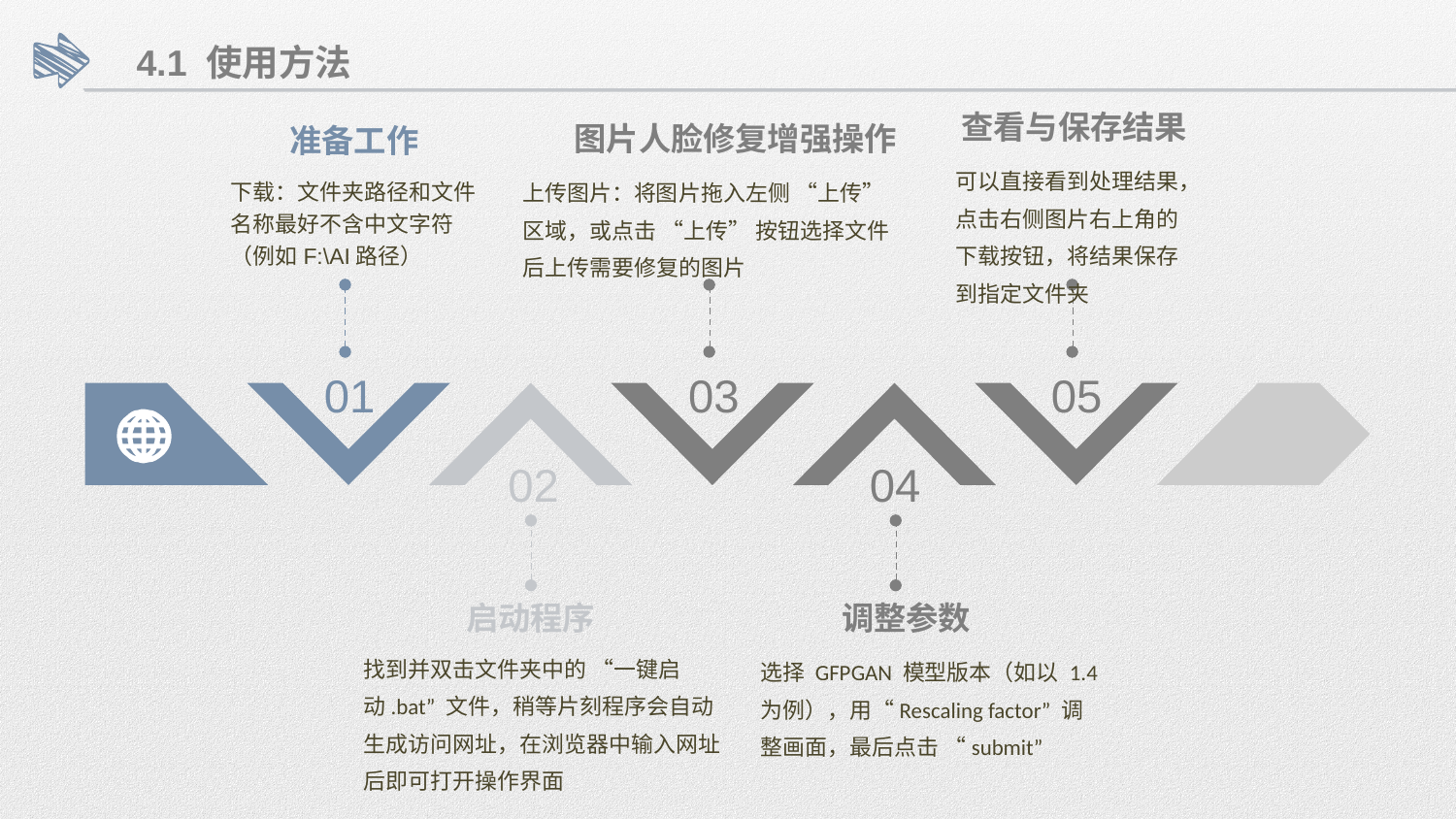

4.1 使用方法
查看与保存结果
可以直接看到处理结果，点击右侧图片右上角的下载按钮，将结果保存到指定文件夹
图片人脸修复增强操作
上传图片：将图片拖入左侧 “上传” 区域，或点击 “上传” 按钮选择文件后上传需要修复的图片
准备工作
下载：文件夹路径和文件名称最好不含中文字符（例如F:\AI路径）
01
03
05

02
04
启动程序
找到并双击文件夹中的 “一键启动.bat” 文件，稍等片刻程序会自动生成访问网址，在浏览器中输入网址后即可打开操作界面
调整参数
选择 GFPGAN 模型版本（如以 1.4为例），用“Rescaling factor” 调整画面，最后点击 “submit”